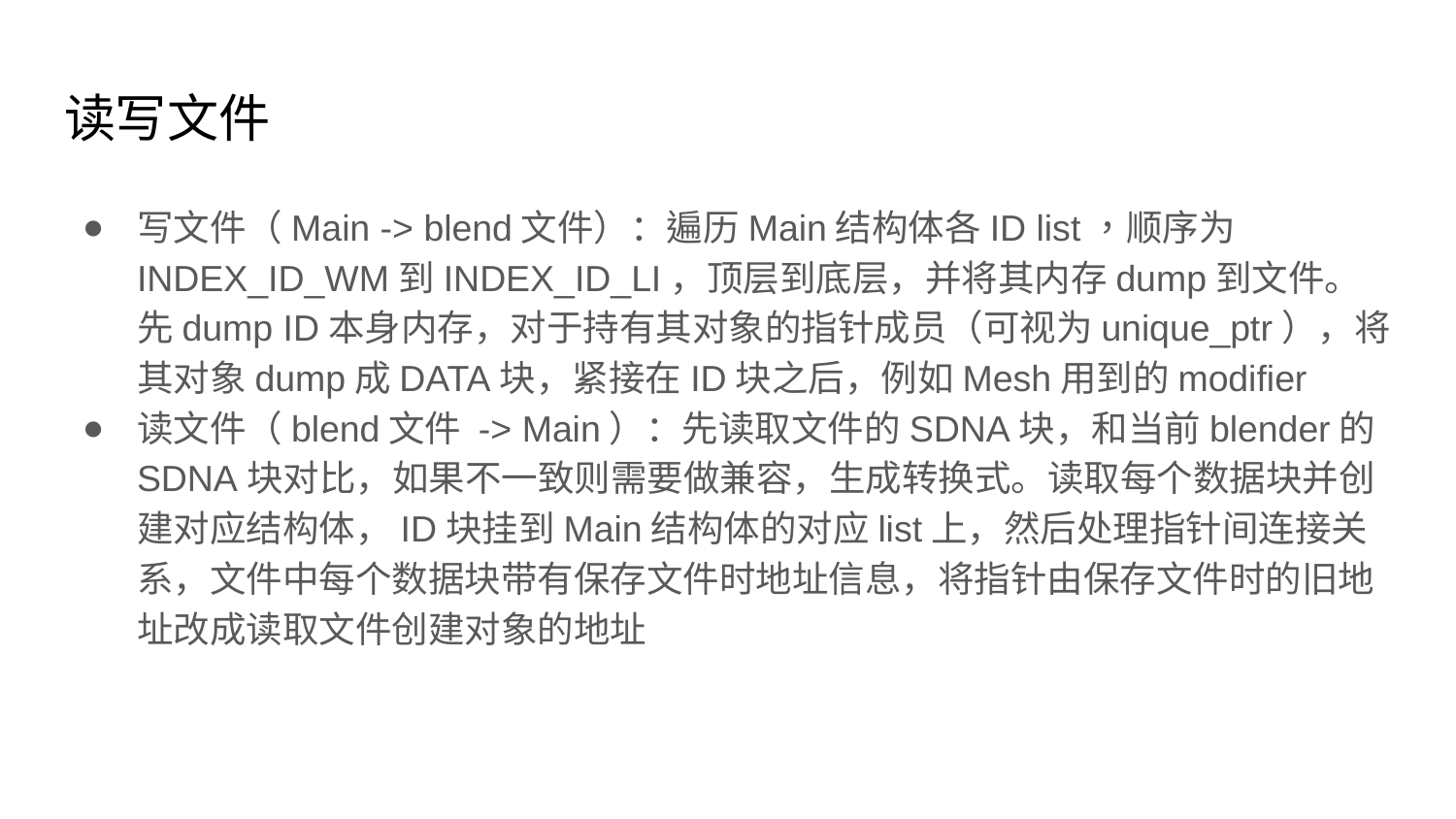

# 读写文件
写文件（Main -> blend文件）：遍历Main结构体各ID list，顺序为INDEX_ID_WM到INDEX_ID_LI，顶层到底层，并将其内存dump到文件。先dump ID本身内存，对于持有其对象的指针成员（可视为unique_ptr），将其对象dump成DATA块，紧接在ID块之后，例如Mesh用到的modifier
读文件（blend文件 -> Main）：先读取文件的SDNA块，和当前blender的SDNA块对比，如果不一致则需要做兼容，生成转换式。读取每个数据块并创建对应结构体，ID块挂到Main结构体的对应list上，然后处理指针间连接关系，文件中每个数据块带有保存文件时地址信息，将指针由保存文件时的旧地址改成读取文件创建对象的地址